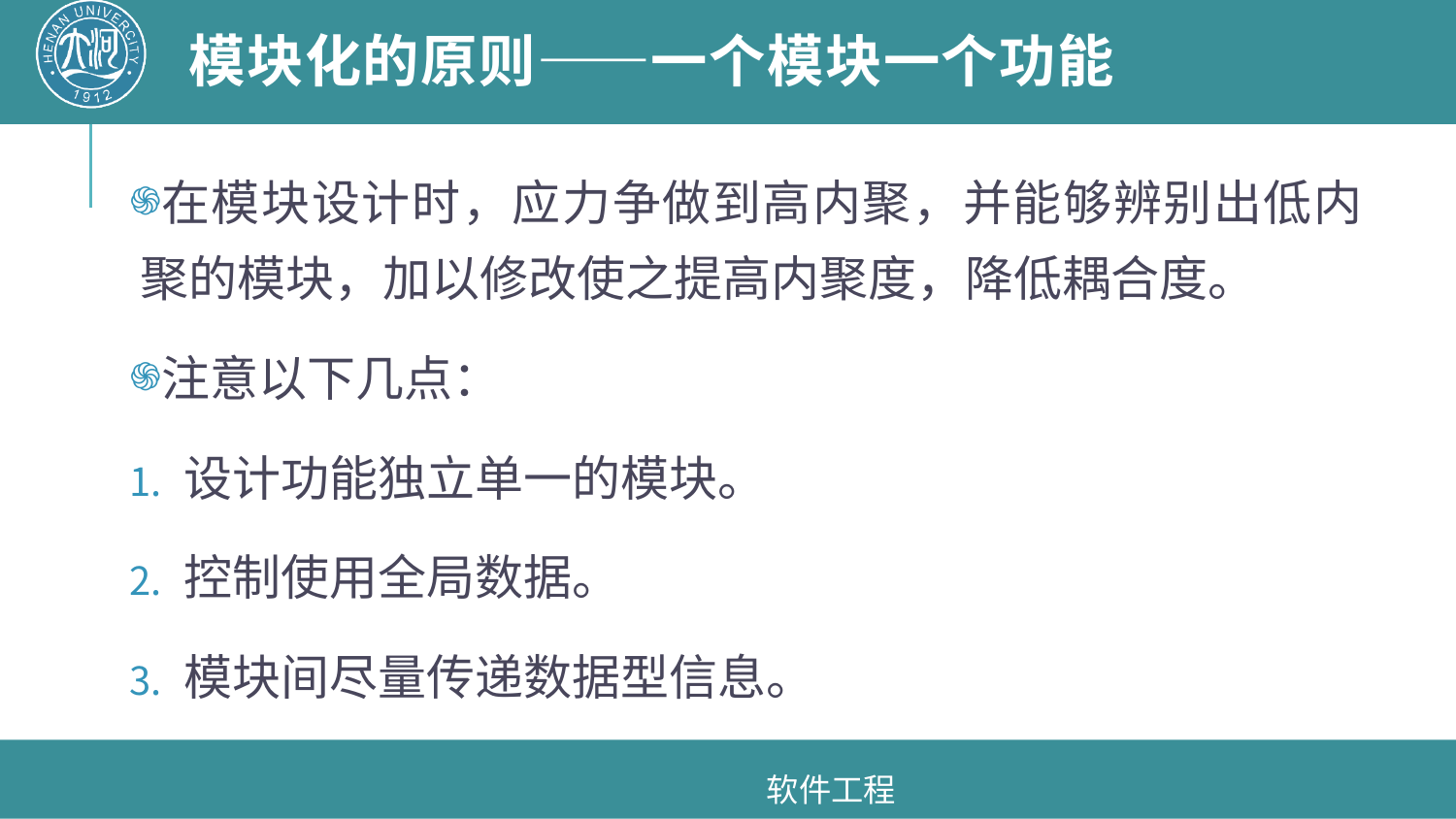

# 模块化的原则——一个模块一个功能
在模块设计时，应力争做到高内聚，并能够辨别出低内聚的模块，加以修改使之提高内聚度，降低耦合度。
注意以下几点：
设计功能独立单一的模块。
控制使用全局数据。
模块间尽量传递数据型信息。

软件工程
179